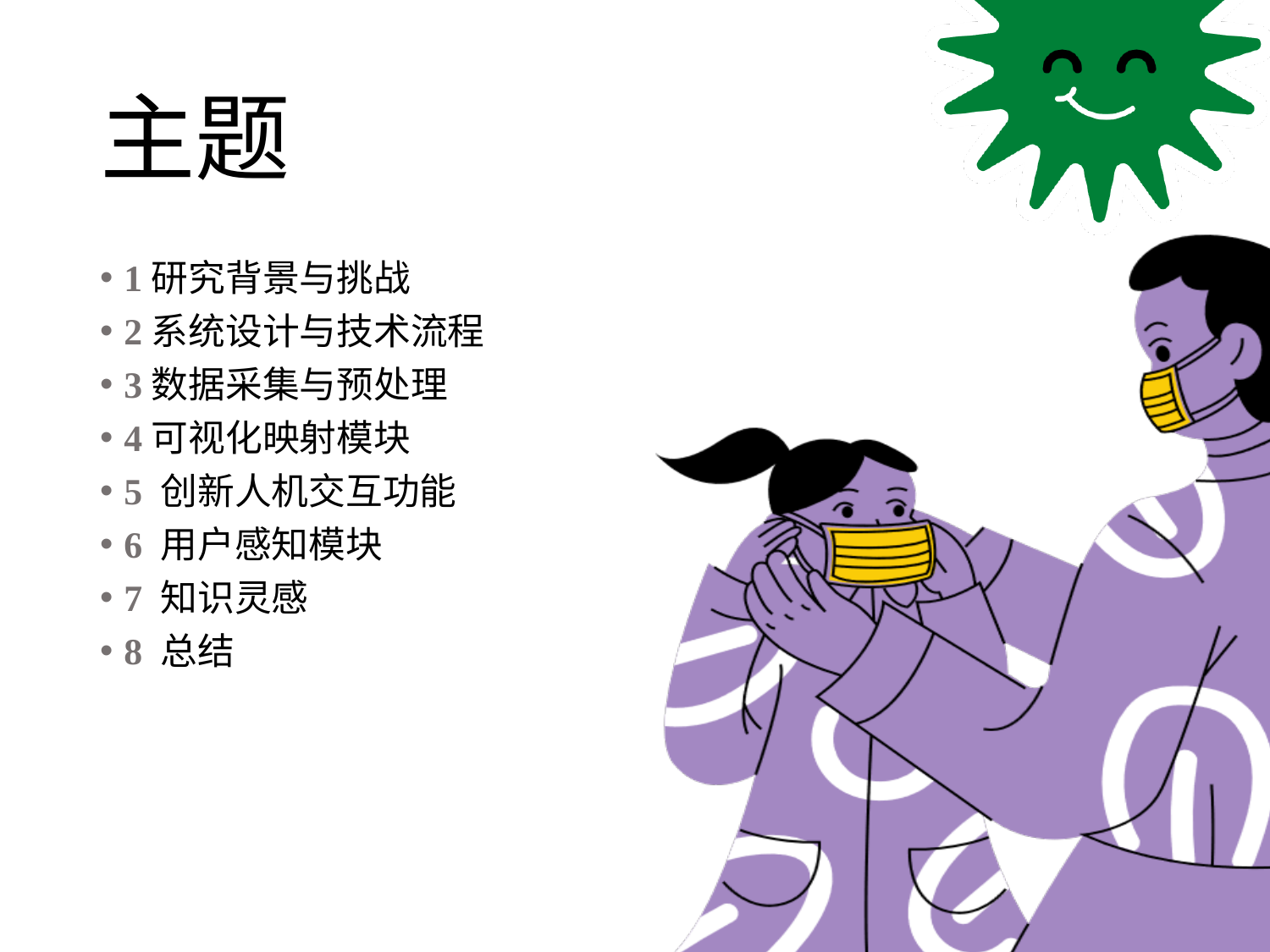

# 主题

1研究背景与挑战
2系统设计与技术流程
3数据采集与预处理
4可视化映射模块
5 创新人机交互功能
6 用户感知模块
7 知识灵感
8 总结